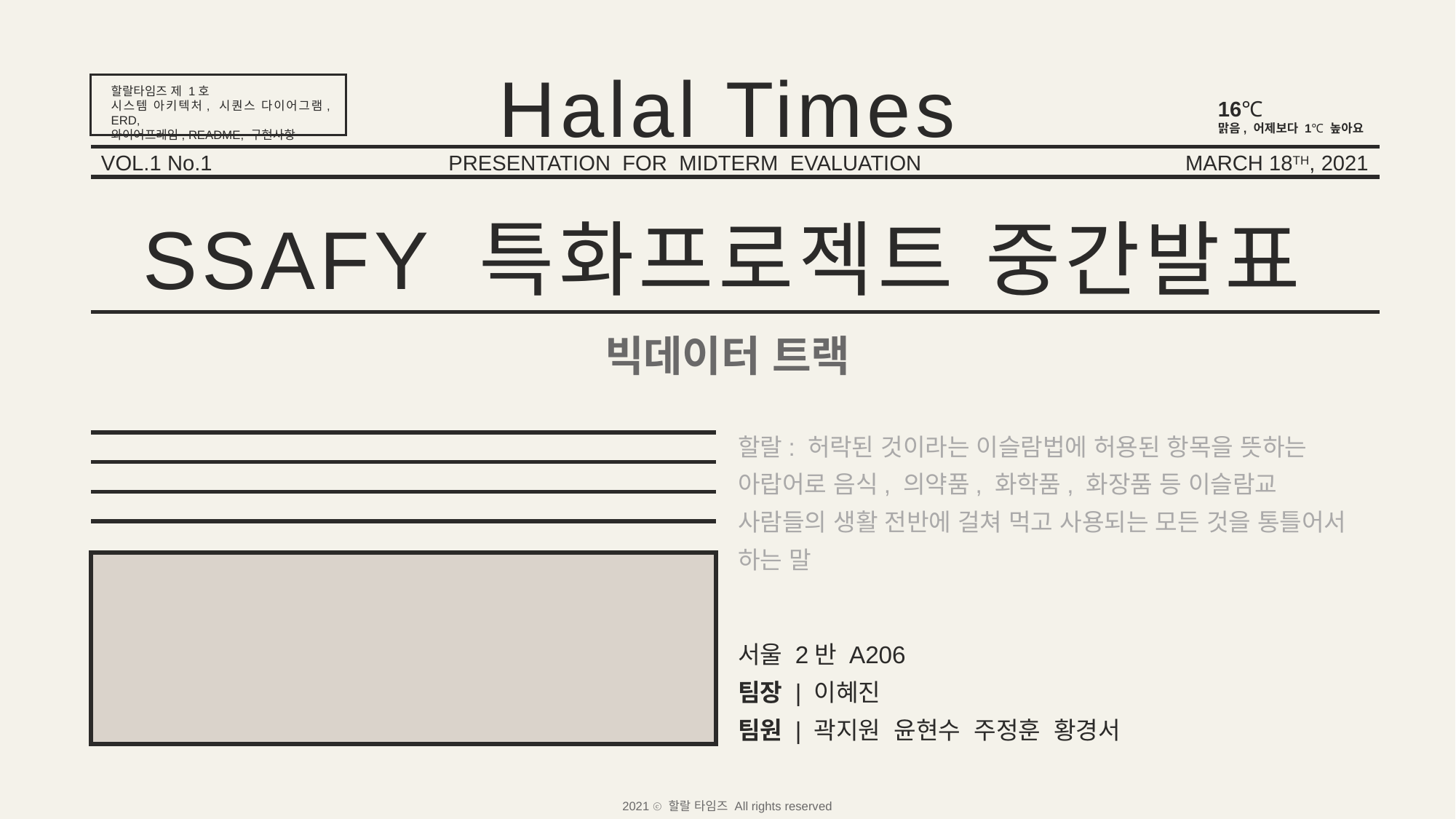

Halal Times

할랄타임즈 제 1호
시스템 아키텍처, 시퀀스 다이어그램, ERD,
와이어프레임, README, 구현사항
16℃
맑음, 어제보다 1℃ 높아요
VOL.1 No.1
PRESENTATION  FOR  MIDTERM  EVALUATION
MARCH 18TH, 2021
SSAFY 특화프로젝트 중간발표
빅데이터 트랙
할랄: 허락된 것이라는 이슬람법에 허용된 항목을 뜻하는 아랍어로 음식, 의약품, 화학품, 화장품 등 이슬람교 사람들의 생활 전반에 걸쳐 먹고 사용되는 모든 것을 통틀어서 하는 말

서울 2반 A206
팀장 | 이혜진
팀원 | 곽지원  윤현수  주정훈  황경서
2021 ⓒ 할랄 타임즈 All rights reserved